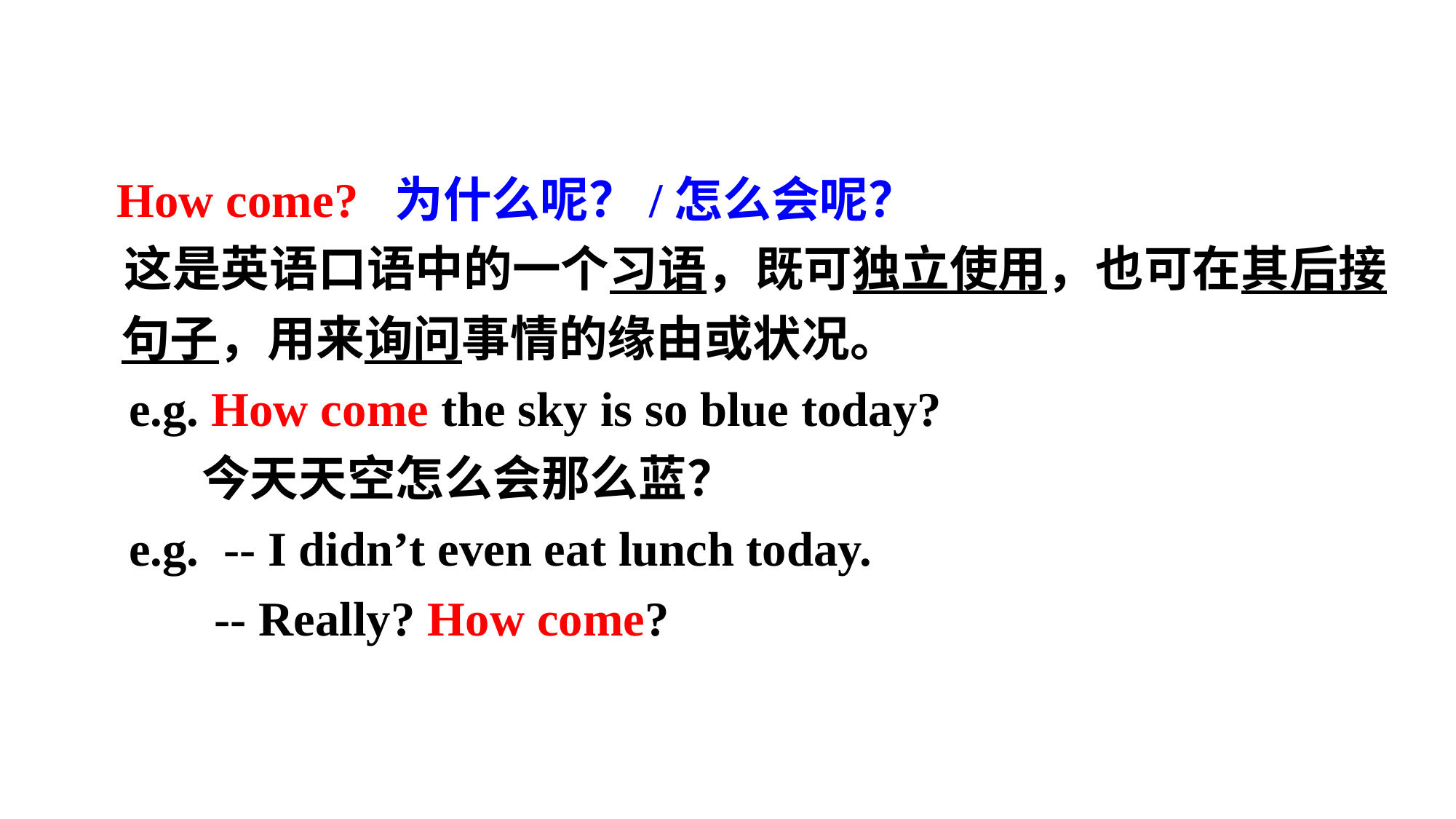

How come?  为什么呢？/怎么会呢？
    这是英语口语中的一个习语，既可独立使用，也可在其后接句子，用来询问事情的缘由或状况。
     e.g. How come the sky is so blue today?
           今天天空怎么会那么蓝？
     e.g.  -- I didn’t even eat lunch today.
            -- Really? How come?